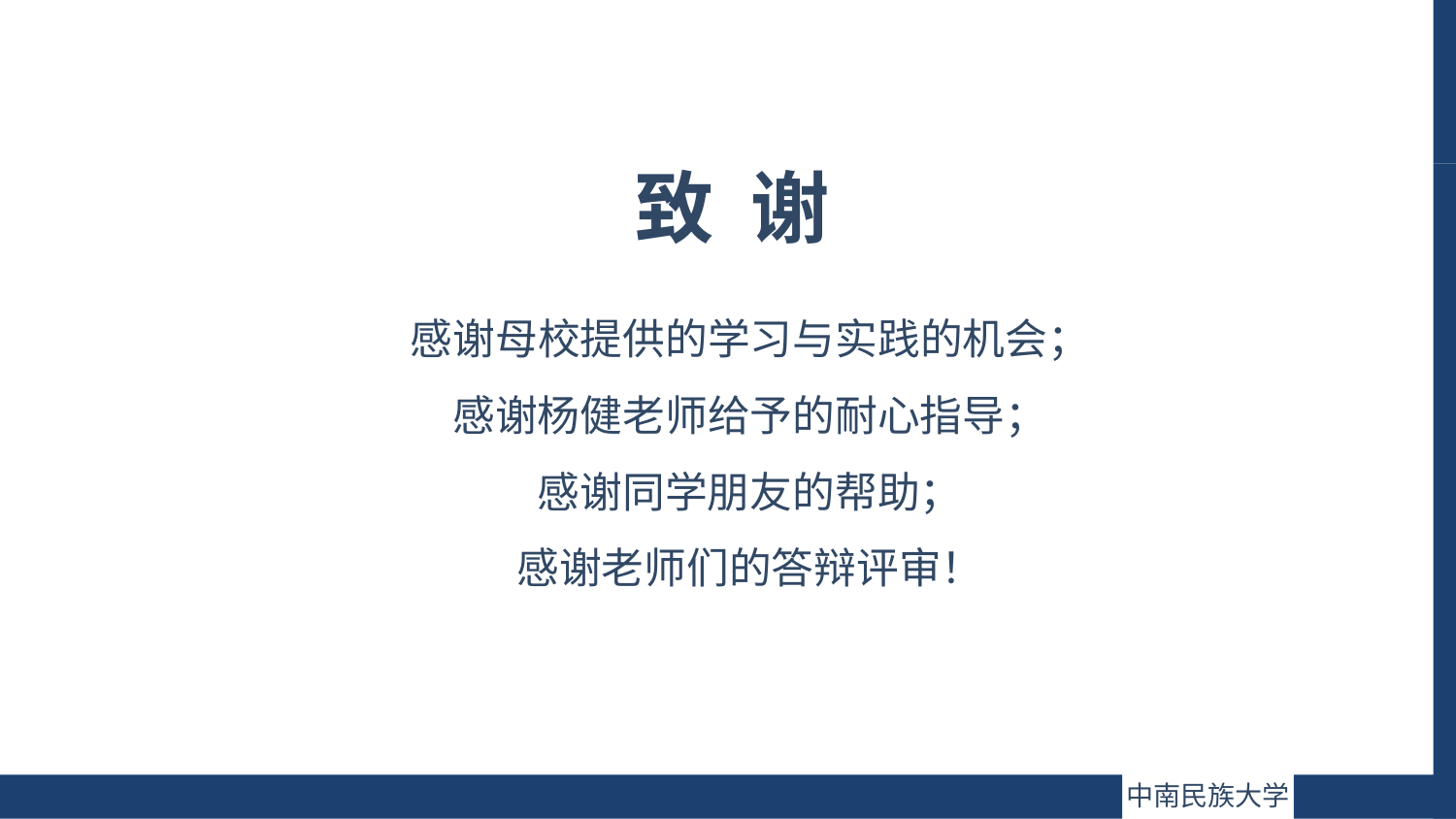

致  谢
感谢母校提供的学习与实践的机会；
感谢杨健老师给予的耐心指导；
感谢同学朋友的帮助；
感谢老师们的答辩评审！